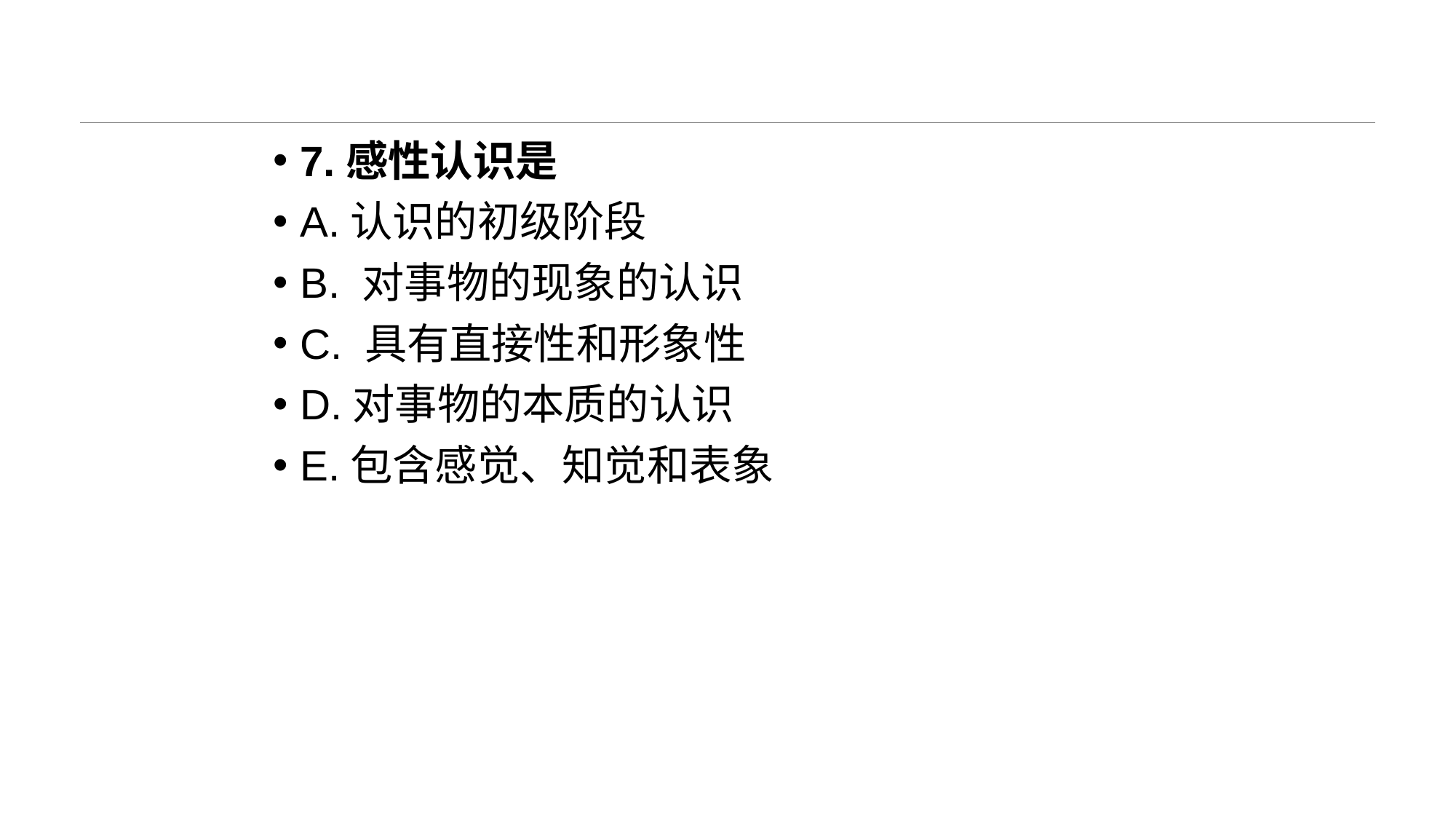

#
7.感性认识是
A.认识的初级阶段
B. 对事物的现象的认识
C. 具有直接性和形象性
D.对事物的本质的认识
E.包含感觉、知觉和表象